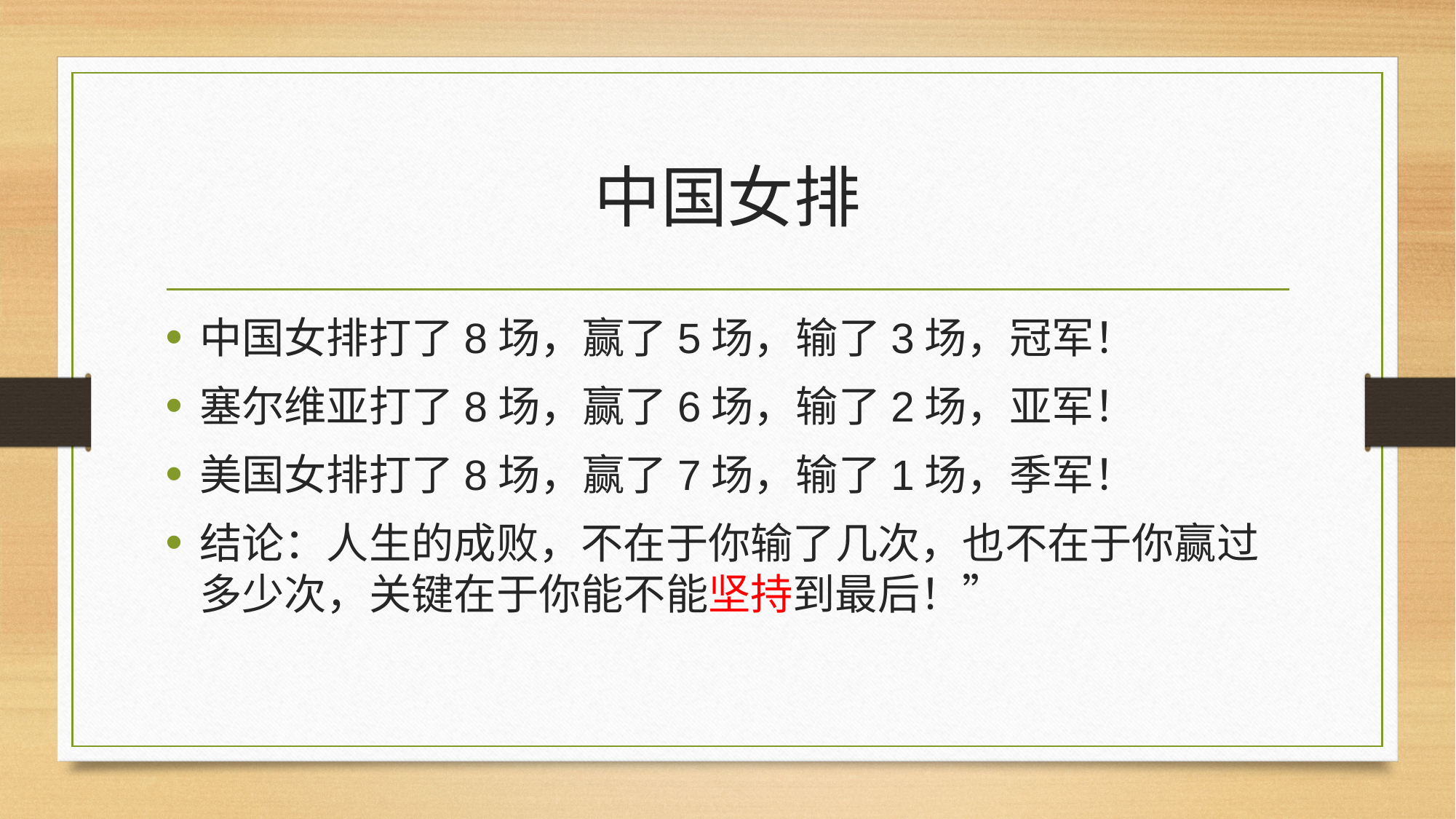

# 中国女排
中国女排打了8场，赢了5场，输了3场，冠军！
塞尔维亚打了8场，赢了6场，输了2场，亚军！
美国女排打了8场，赢了7场，输了1场，季军！
结论：人生的成败，不在于你输了几次，也不在于你赢过多少次，关键在于你能不能坚持到最后！”